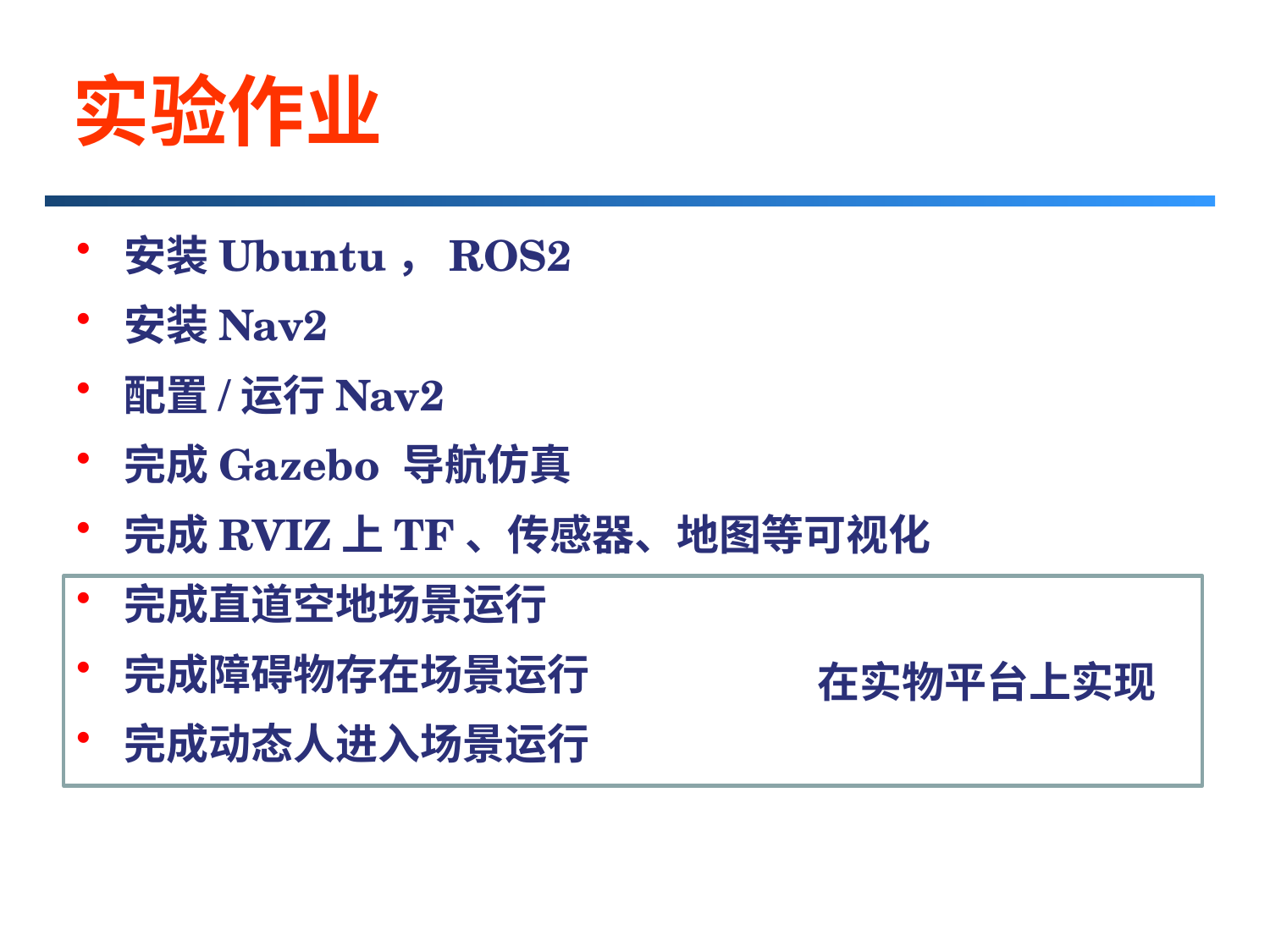

# 实验作业
安装Ubuntu，ROS2
安装Nav2
配置/运行Nav2
完成Gazebo 导航仿真
完成RVIZ上TF、传感器、地图等可视化
完成直道空地场景运行
完成障碍物存在场景运行
完成动态人进入场景运行

在实物平台上实现